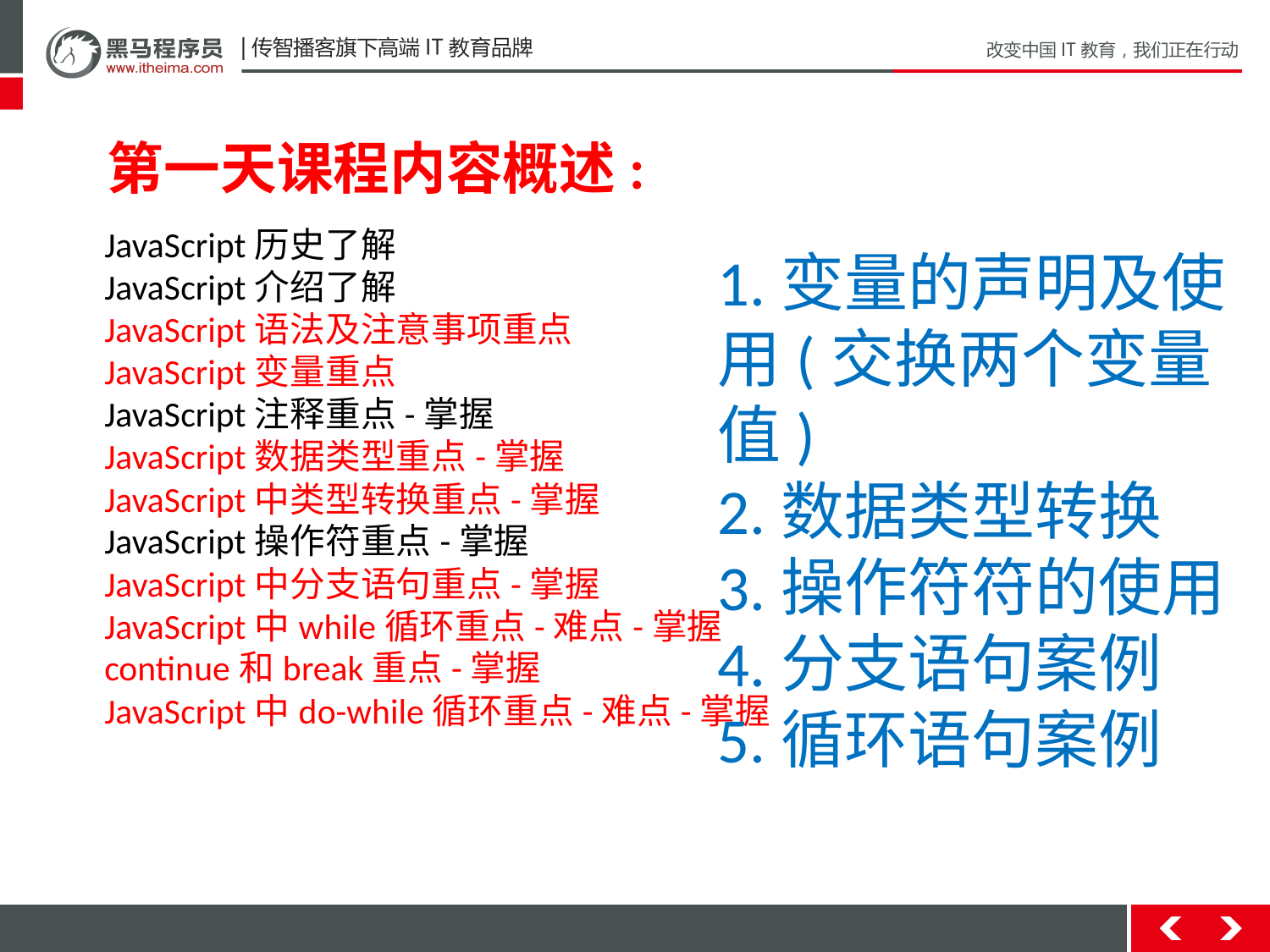

第一天课程内容概述:
JavaScript历史了解
JavaScript介绍了解
JavaScript语法及注意事项重点
JavaScript变量重点
JavaScript注释重点-掌握
JavaScript数据类型重点-掌握
JavaScript中类型转换重点-掌握
JavaScript操作符重点-掌握
JavaScript中分支语句重点-掌握
JavaScript中while循环重点-难点-掌握
continue和break重点-掌握
JavaScript中do-while循环重点-难点-掌握
1.变量的声明及使用(交换两个变量值)
2.数据类型转换
3.操作符符的使用
4.分支语句案例
5.循环语句案例